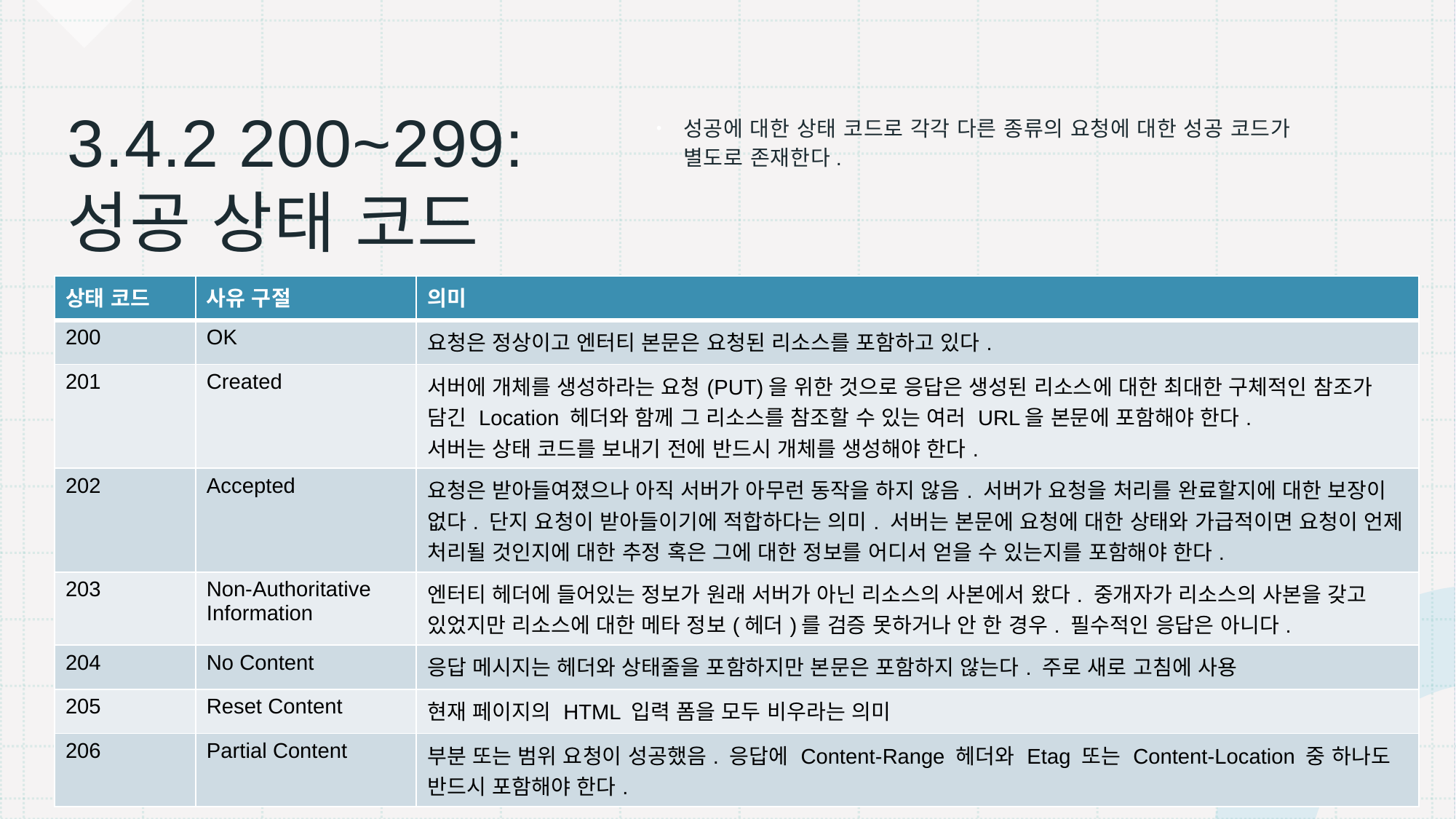

# 3.4.2 200~299: 성공 상태 코드
성공에 대한 상태 코드로 각각 다른 종류의 요청에 대한 성공 코드가 별도로 존재한다.

| 상태 코드 | 사유 구절 | 의미 |
| --- | --- | --- |
| 200 | OK | 요청은 정상이고 엔터티 본문은 요청된 리소스를 포함하고 있다. |
| 201 | Created | 서버에 개체를 생성하라는 요청(PUT)을 위한 것으로 응답은 생성된 리소스에 대한 최대한 구체적인 참조가 담긴 Location 헤더와 함께 그 리소스를 참조할 수 있는 여러 URL을 본문에 포함해야 한다. 서버는 상태 코드를 보내기 전에 반드시 개체를 생성해야 한다. |
| 202 | Accepted | 요청은 받아들여졌으나 아직 서버가 아무런 동작을 하지 않음. 서버가 요청을 처리를 완료할지에 대한 보장이 없다. 단지 요청이 받아들이기에 적합하다는 의미. 서버는 본문에 요청에 대한 상태와 가급적이면 요청이 언제 처리될 것인지에 대한 추정 혹은 그에 대한 정보를 어디서 얻을 수 있는지를 포함해야 한다. |
| 203 | Non-Authoritative Information | 엔터티 헤더에 들어있는 정보가 원래 서버가 아닌 리소스의 사본에서 왔다. 중개자가 리소스의 사본을 갖고 있었지만 리소스에 대한 메타 정보(헤더)를 검증 못하거나 안 한 경우. 필수적인 응답은 아니다. |
| 204 | No Content | 응답 메시지는 헤더와 상태줄을 포함하지만 본문은 포함하지 않는다. 주로 새로 고침에 사용 |
| 205 | Reset Content | 현재 페이지의 HTML 입력 폼을 모두 비우라는 의미 |
| 206 | Partial Content | 부분 또는 범위 요청이 성공했음. 응답에 Content-Range 헤더와 Etag 또는 Content-Location 중 하나도 반드시 포함해야 한다. |